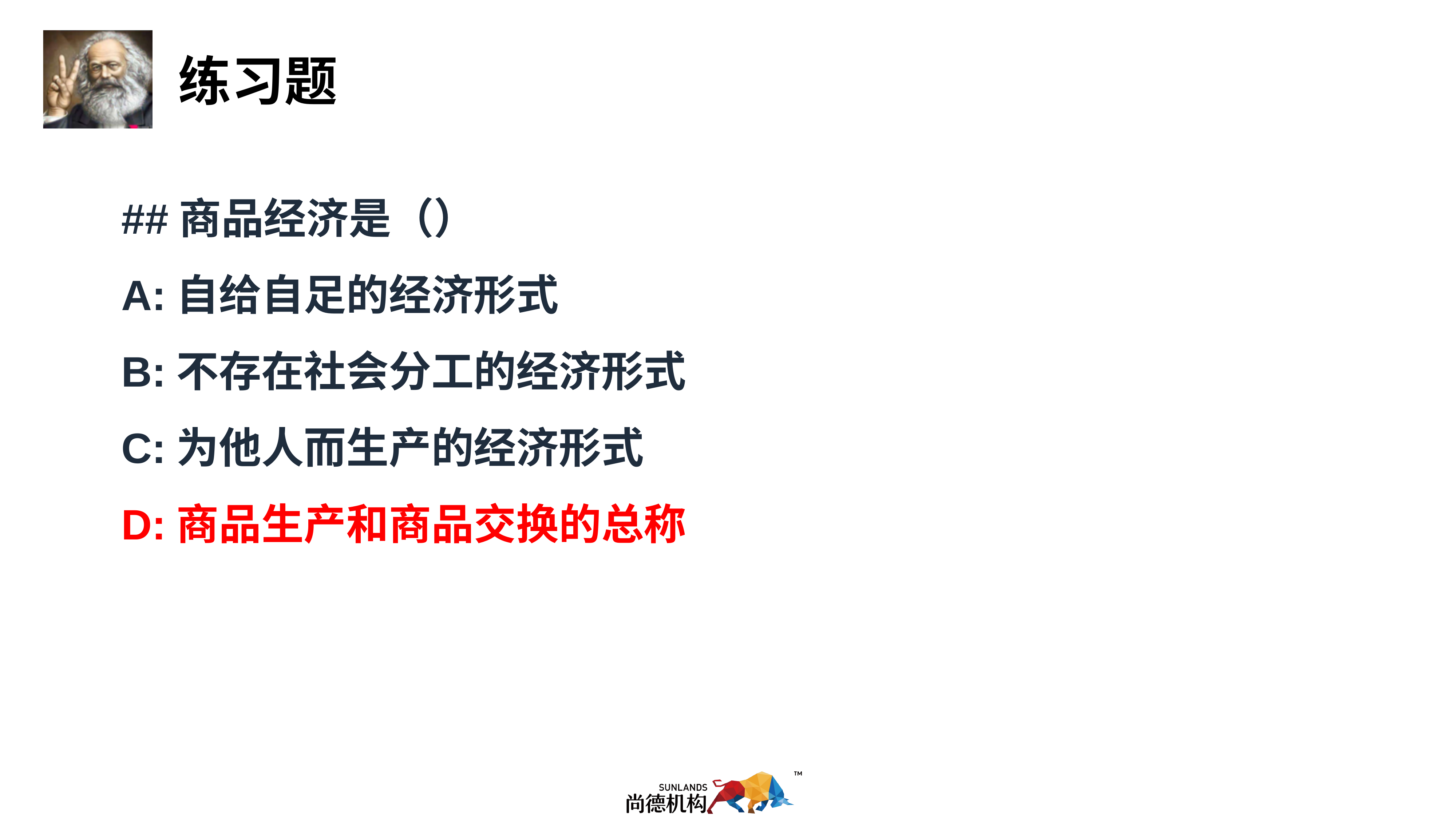

##商品经济是（）
A:自给自足的经济形式
B:不存在社会分工的经济形式
C:为他人而生产的经济形式
D:商品生产和商品交换的总称